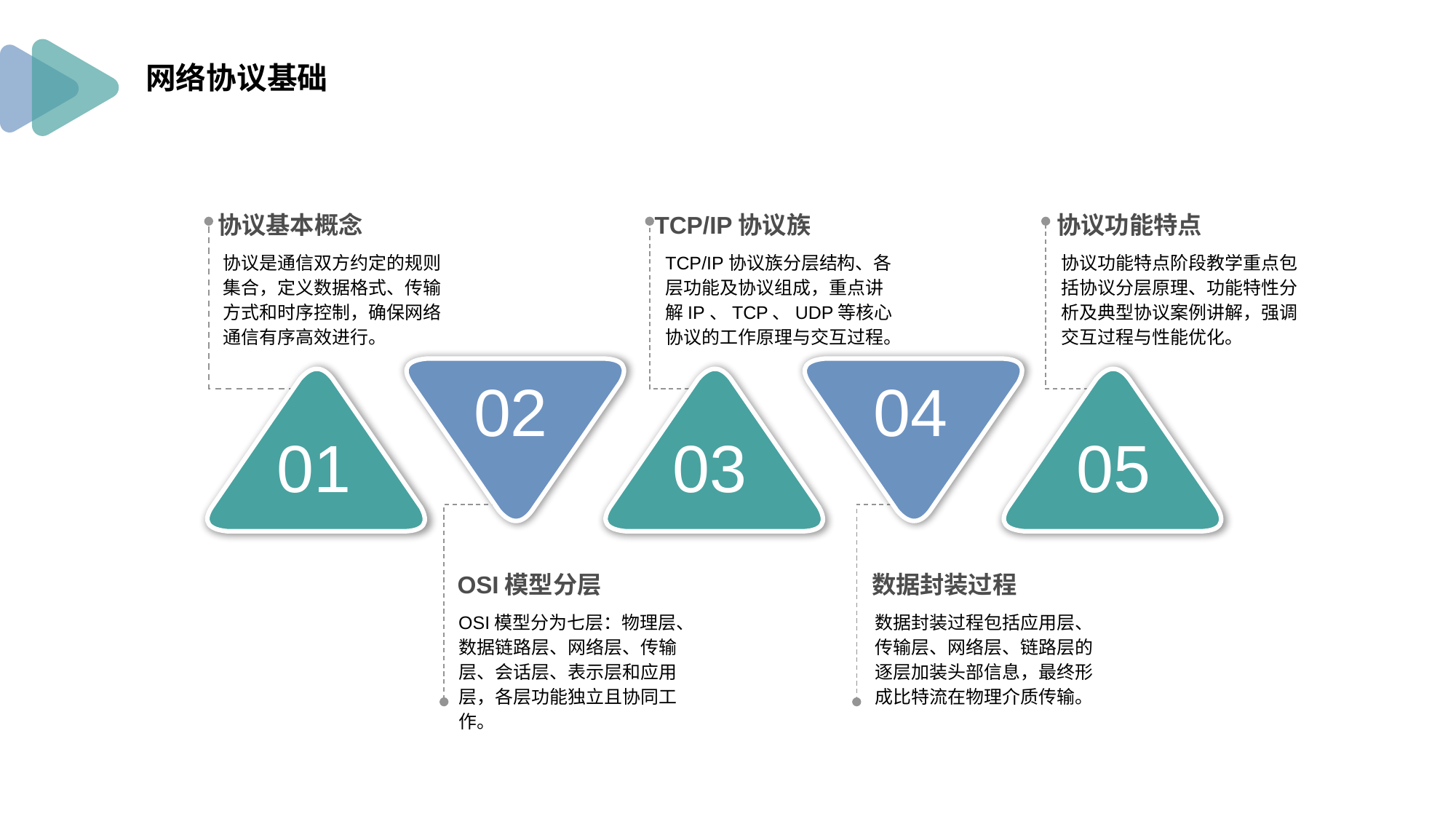

网络协议基础
协议基本概念
协议是通信双方约定的规则集合，定义数据格式、传输方式和时序控制，确保网络通信有序高效进行。
TCP/IP协议族
TCP/IP协议族分层结构、各层功能及协议组成，重点讲解IP、TCP、UDP等核心协议的工作原理与交互过程。
协议功能特点
协议功能特点阶段教学重点包括协议分层原理、功能特性分析及典型协议案例讲解，强调交互过程与性能优化。

02

04

01

03

05

OSI模型分层
OSI模型分为七层：物理层、数据链路层、网络层、传输层、会话层、表示层和应用层，各层功能独立且协同工作。
数据封装过程
数据封装过程包括应用层、传输层、网络层、链路层的逐层加装头部信息，最终形成比特流在物理介质传输。
PPT模板 http://www.1ppt.com/moban/